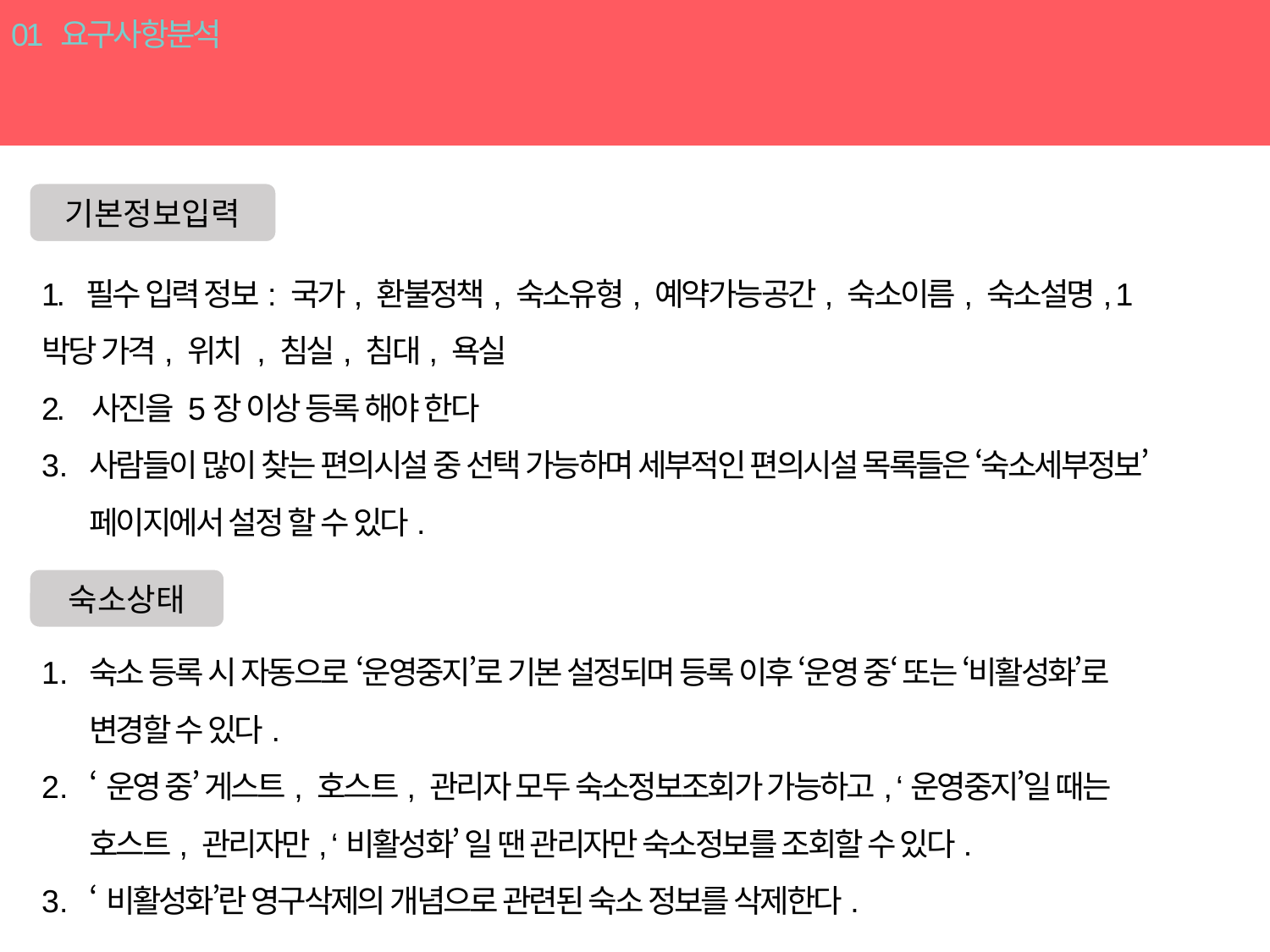

01 요구사항분석
숙소
기본정보입력
1.  필수 입력 정보: 국가, 환불정책, 숙소유형, 예약가능공간, 숙소이름, 숙소설명, 1박당 가격, 위치 , 침실, 침대, 욕실
2.   사진을 5장 이상 등록 해야 한다
사람들이 많이 찾는 편의시설 중 선택 가능하며 세부적인 편의시설 목록들은 ‘숙소세부정보’ 페이지에서 설정 할 수 있다.

숙소상태
숙소 등록 시 자동으로 ‘운영중지’로 기본 설정되며 등록 이후 ‘운영 중‘ 또는 ‘비활성화’로 변경할 수 있다.
‘운영 중’ 게스트, 호스트, 관리자 모두 숙소정보조회가 가능하고, ‘운영중지’일 때는 호스트, 관리자만, ‘비활성화’ 일 땐 관리자만 숙소정보를 조회할 수 있다.
‘비활성화’란 영구삭제의 개념으로 관련된 숙소 정보를 삭제한다.